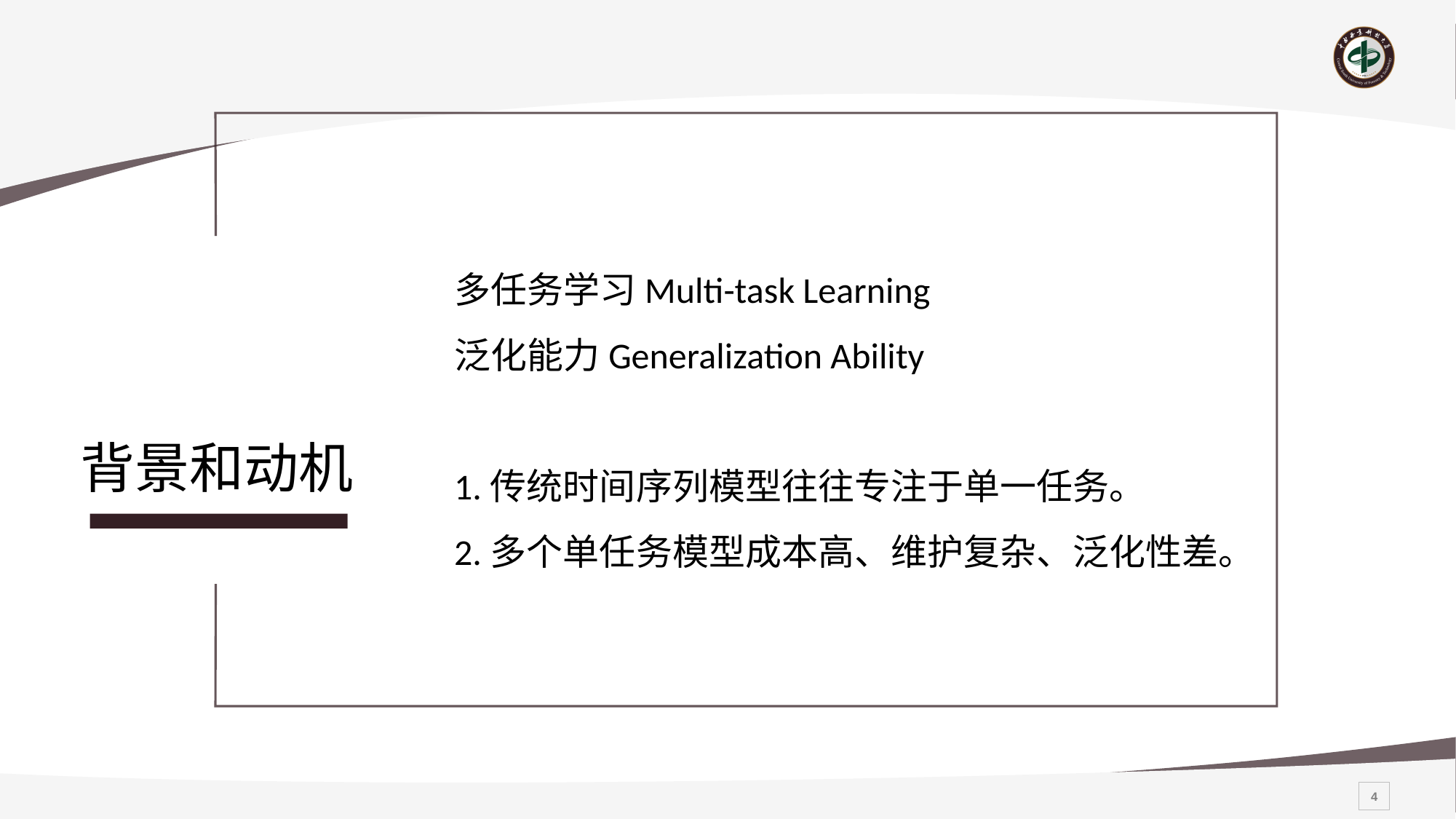

多任务学习Multi-task Learning
泛化能力Generalization Ability

1.传统时间序列模型往往专注于单一任务。
2.多个单任务模型成本高、维护复杂、泛化性差。
# 背景和动机